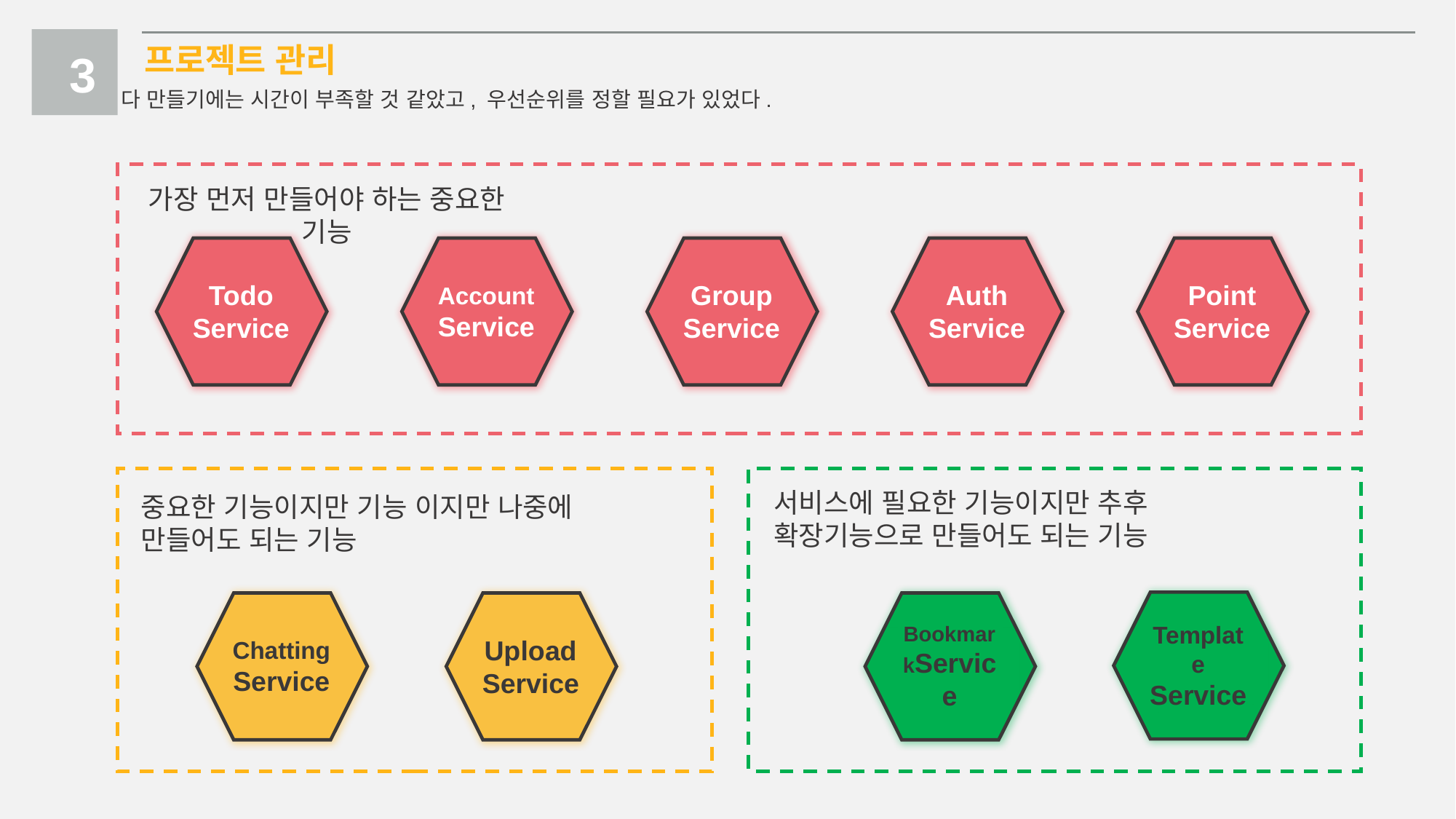

프로젝트 관리
3
다 만들기에는 시간이 부족할 것 같았고, 우선순위를 정할 필요가 있었다.

가장 먼저 만들어야 하는 중요한 기능

Todo
Service
Account
Service
Group
Service
Auth
Service
Point
Service

서비스에 필요한 기능이지만 추후 확장기능으로 만들어도 되는 기능
중요한 기능이지만 기능 이지만 나중에 만들어도 되는 기능

Template
Service
Chatting
Service
Upload
Service
BookmarkService